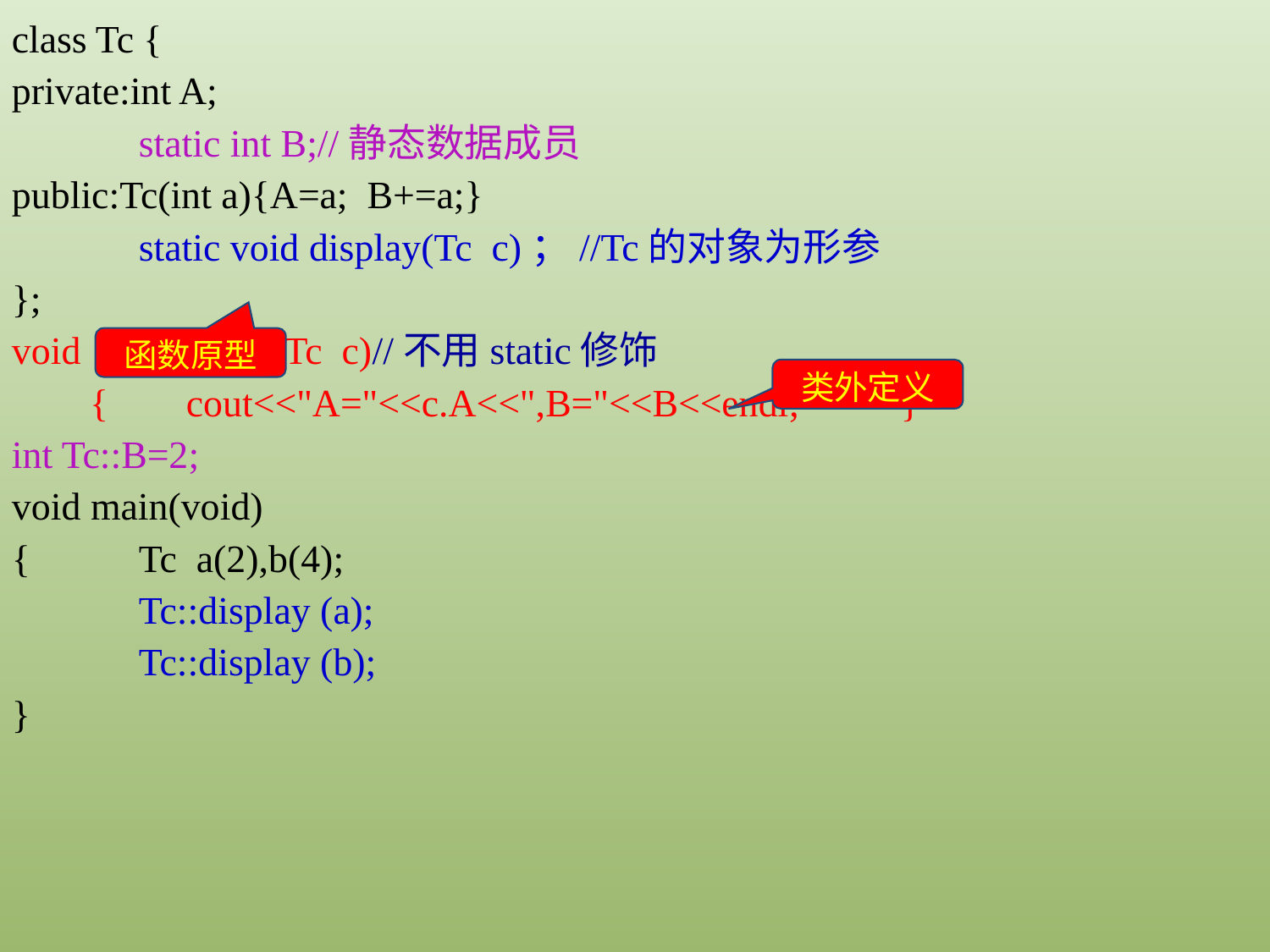

class Tc {
private:int A;
	static int B;//静态数据成员
public:Tc(int a){A=a;  B+=a;}
	static void display(Tc  c)；//Tc的对象为形参
};
void  Tc::display(Tc  c)//不用static修饰
        {        cout<<"A="<<c.A<<",B="<<B<<endl;	}
int Tc::B=2;
void main(void)
{	Tc  a(2),b(4);
	Tc::display (a);
	Tc::display (b);
}
函数原型
类外定义
825